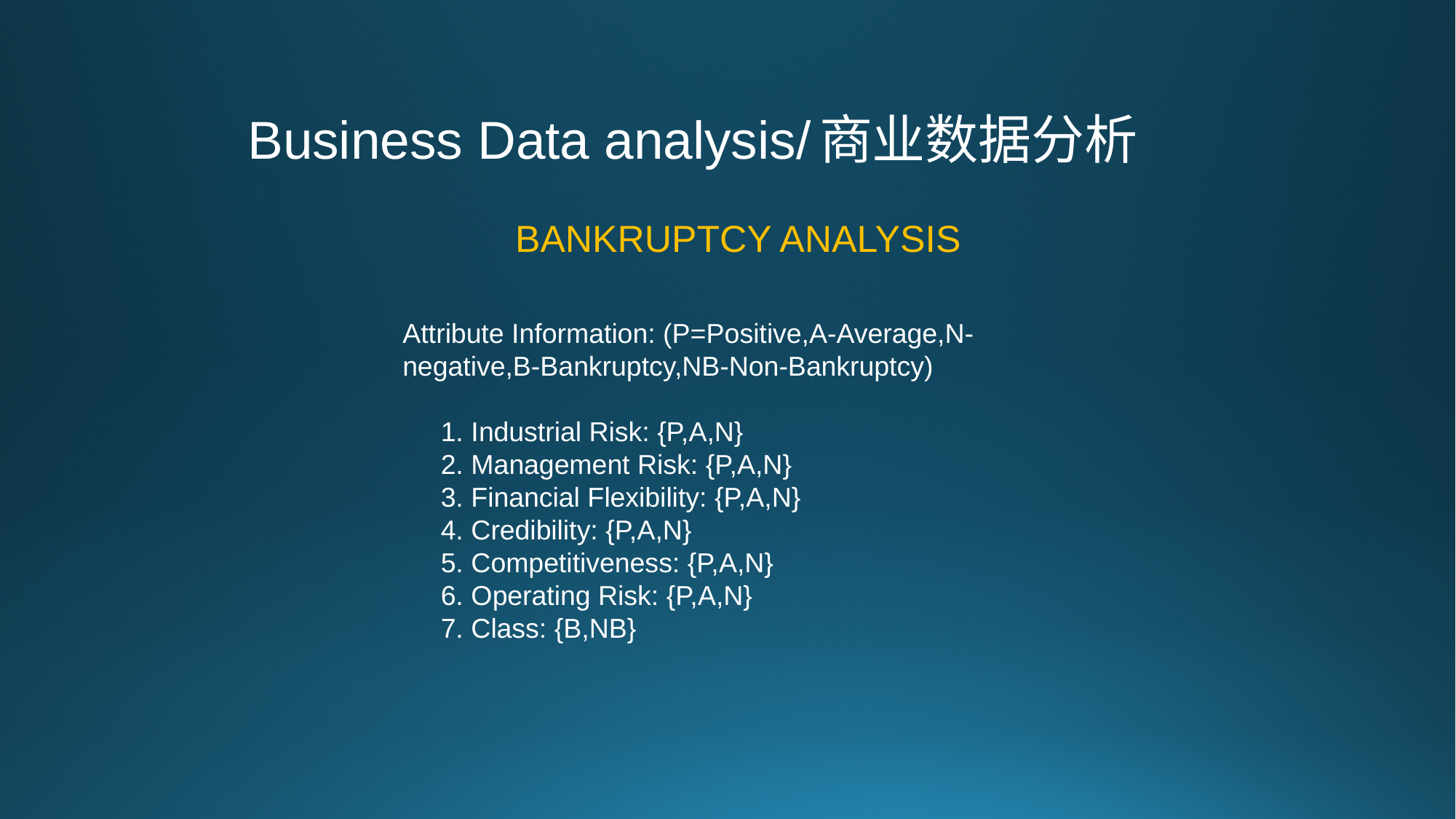

# Business Data analysis/商业数据分析
Bankruptcy Analysis
Attribute Information: (P=Positive,A-Average,N-negative,B-Bankruptcy,NB-Non-Bankruptcy)

     1. Industrial Risk: {P,A,N}
     2. Management Risk: {P,A,N}
     3. Financial Flexibility: {P,A,N}
     4. Credibility: {P,A,N}
     5. Competitiveness: {P,A,N}
     6. Operating Risk: {P,A,N}
     7. Class: {B,NB}